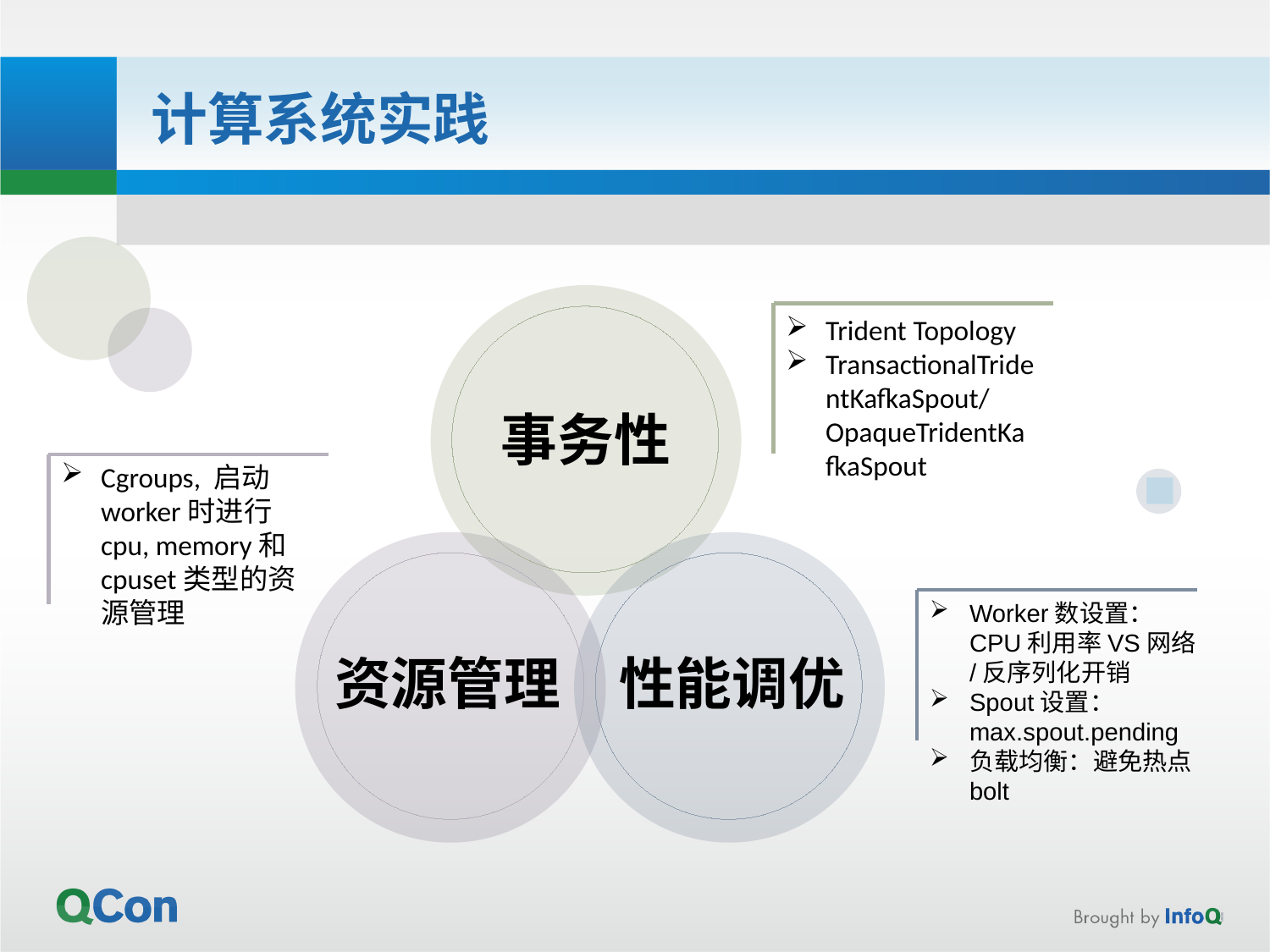

# 计算系统实践

Trident Topology
TransactionalTridentKafkaSpout/OpaqueTridentKafkaSpout

事务性
Cgroups, 启动worker时进行cpu, memory和cpuset类型的资源管理

Worker数设置：CPU利用率VS网络/反序列化开销
Spout设置：max.spout.pending
负载均衡：避免热点 bolt
资源管理
性能调优